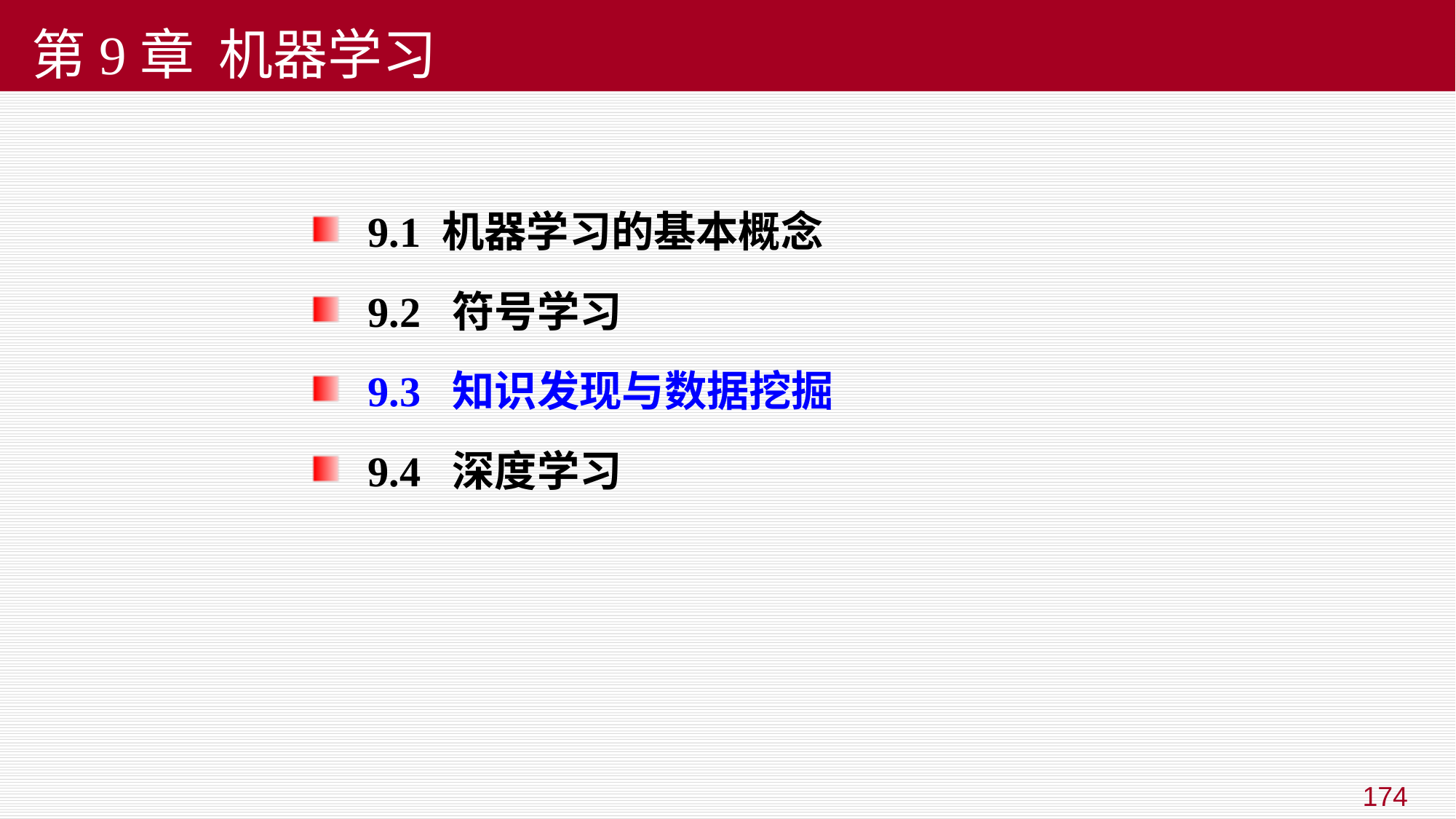

# 第9章  机器学习

9.1 机器学习的基本概念
9.2  符号学习
9.3  知识发现与数据挖掘
9.4  深度学习
174